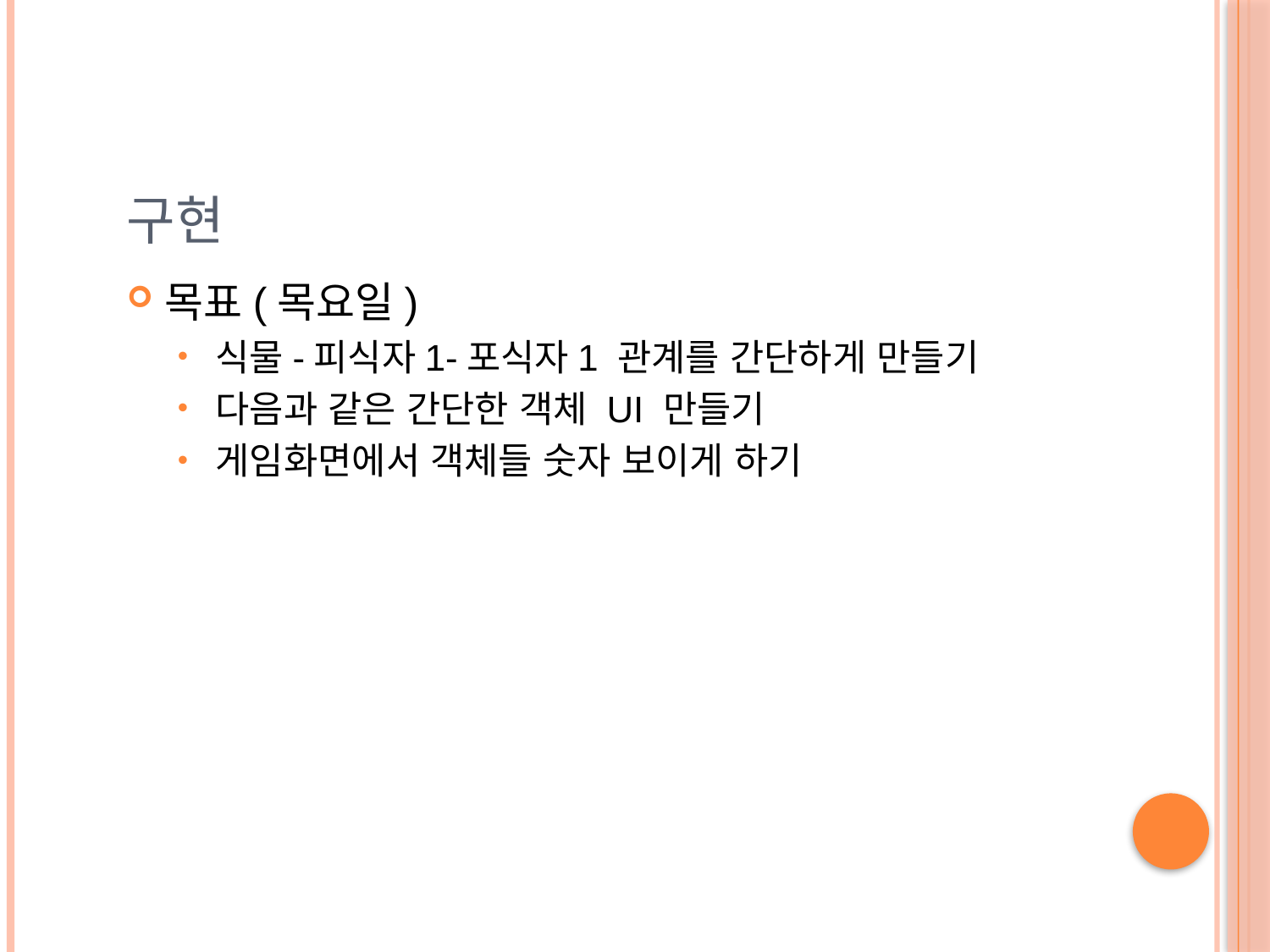

# 구현
목표(목요일)
식물-피식자1-포식자1 관계를 간단하게 만들기
다음과 같은 간단한 객체 UI 만들기
게임화면에서 객체들 숫자 보이게 하기